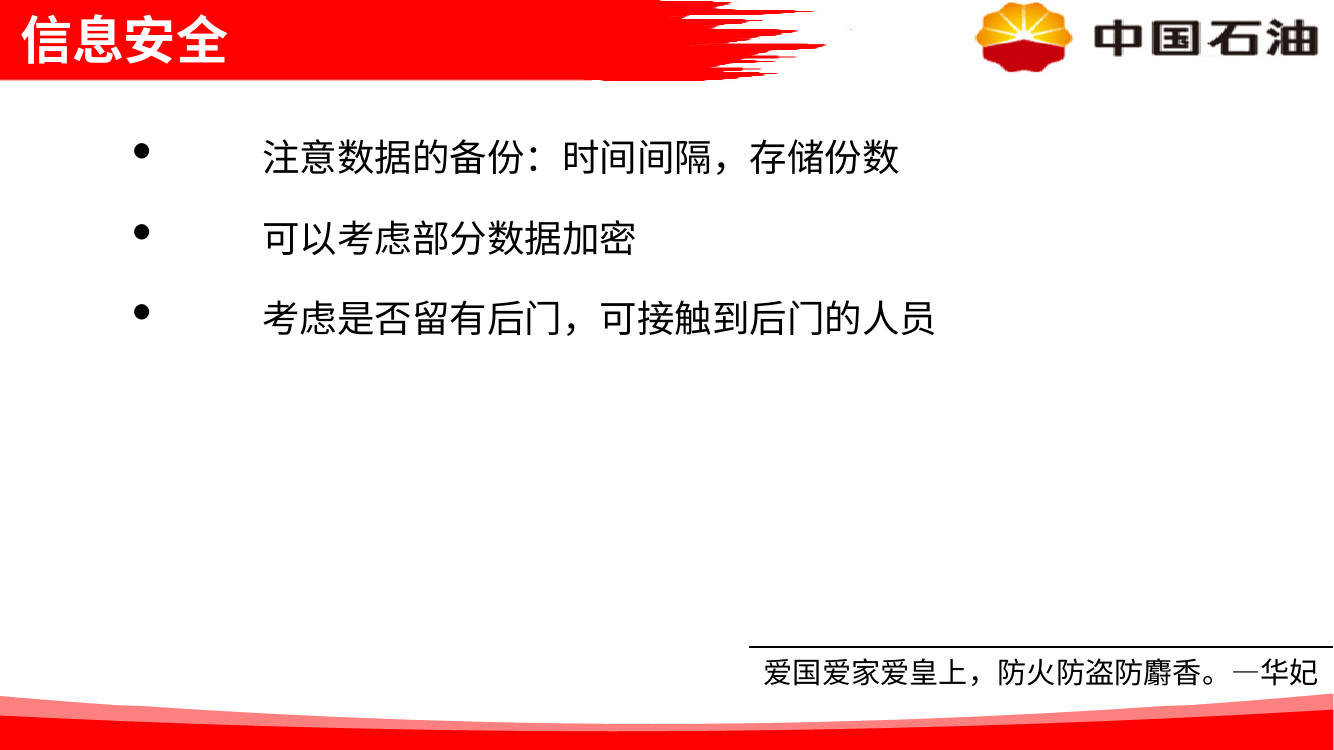

# 信息安全
注意数据的备份：时间间隔，存储份数
可以考虑部分数据加密
考虑是否留有后门，可接触到后门的人员
爱国爱家爱皇上，防火防盗防麝香。—华妃